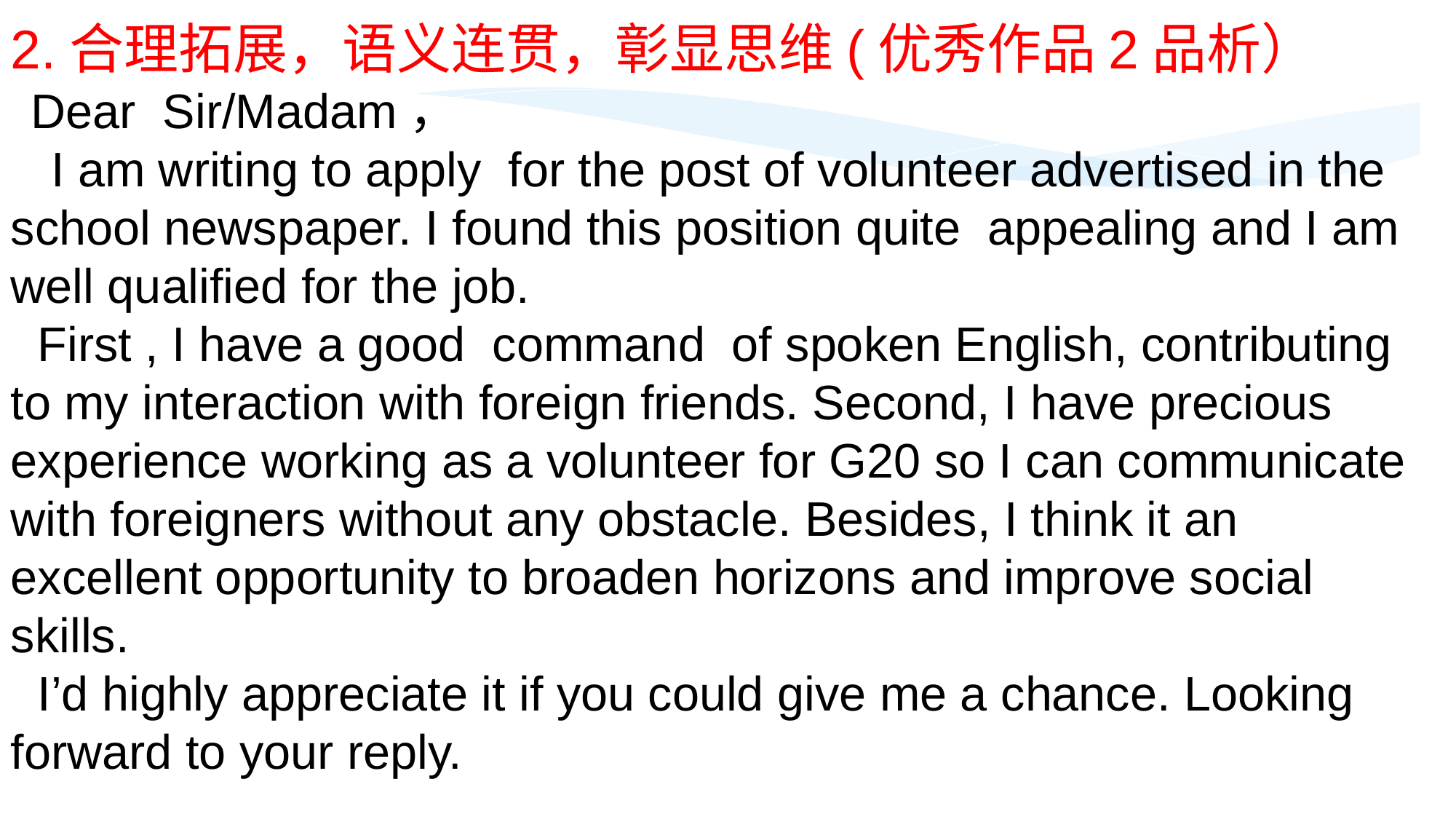

2.合理拓展，语义连贯，彰显思维(优秀作品2品析）
  Dear  Sir/Madam，
   I am writing to apply  for the post of volunteer advertised in the school newspaper. I found this position quite  appealing and I am well qualified for the job.
  First , I have a good  command  of spoken English, contributing to my interaction with foreign friends. Second, I have precious experience working as a volunteer for G20 so I can communicate with foreigners without any obstacle. Besides, I think it an excellent opportunity to broaden horizons and improve social skills.
  I’d highly appreciate it if you could give me a chance. Looking forward to your reply.